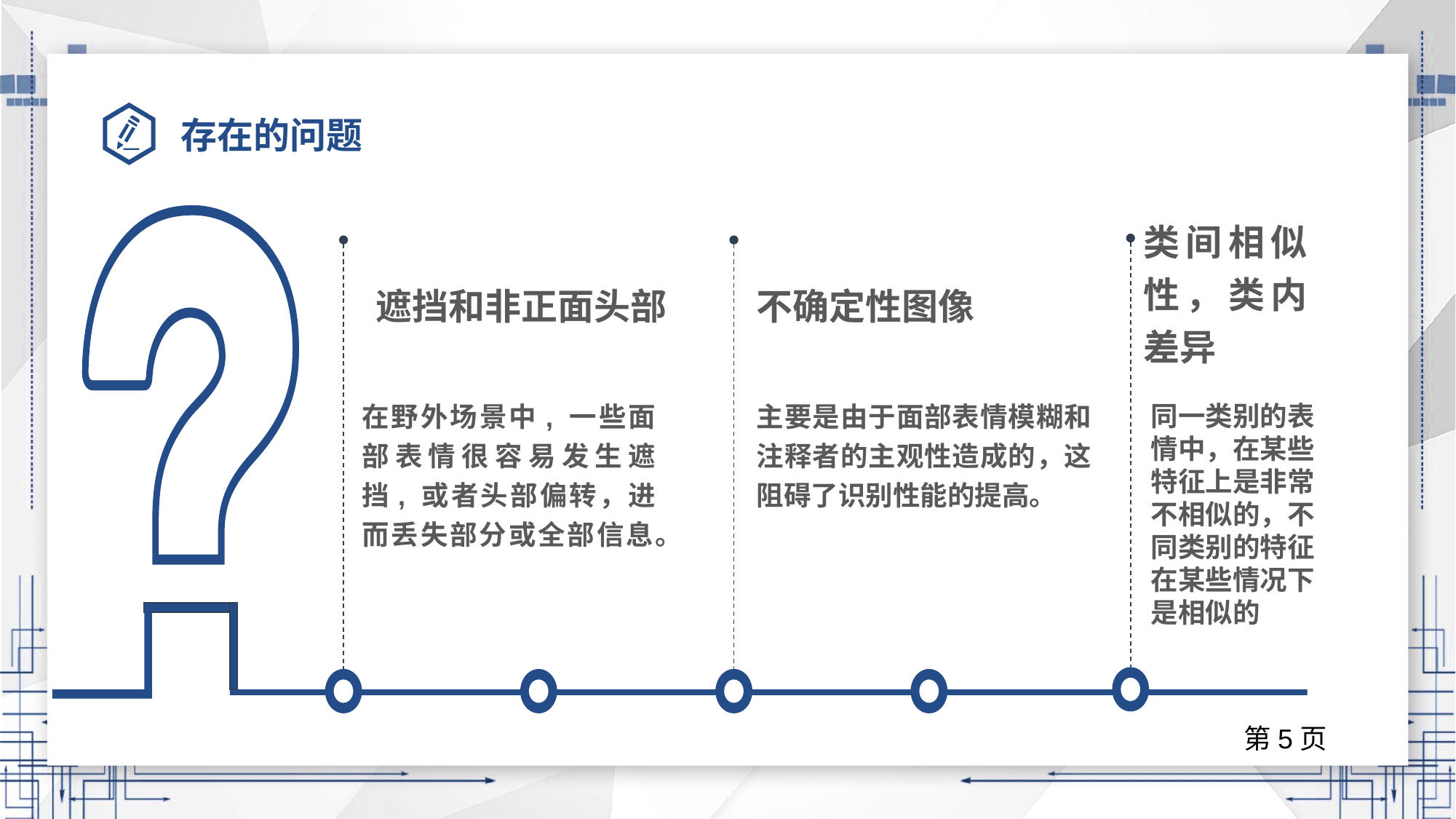

# 存在的问题

不确定性图像
遮挡和非正面头部
在野外场景中, 一些面部表情很容易发生遮挡, 或者头部偏转，进而丢失部分或全部信息。
主要是由于面部表情模糊和注释者的主观性造成的，这阻碍了识别性能的提高。

类间相似性，类内差异
同一类别的表情中，在某些特征上是非常不相似的，不同类别的特征在某些情况下是相似的
第5页